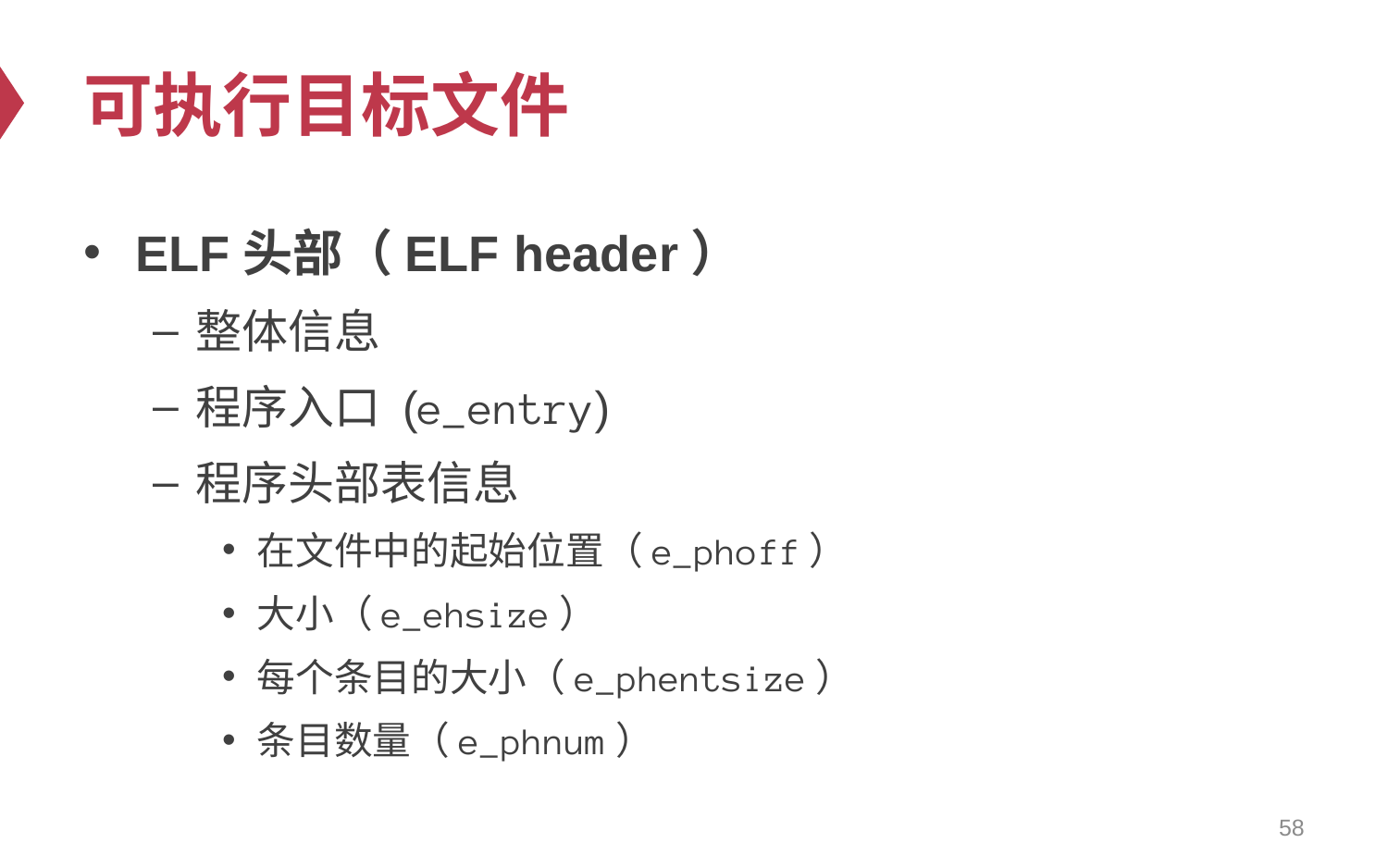

# 可执行目标文件
ELF头部（ELF header）
整体信息
程序入口 (e_entry)
程序头部表信息
在文件中的起始位置（e_phoff）
大小（e_ehsize）
每个条目的大小（e_phentsize）
条目数量（e_phnum）
58